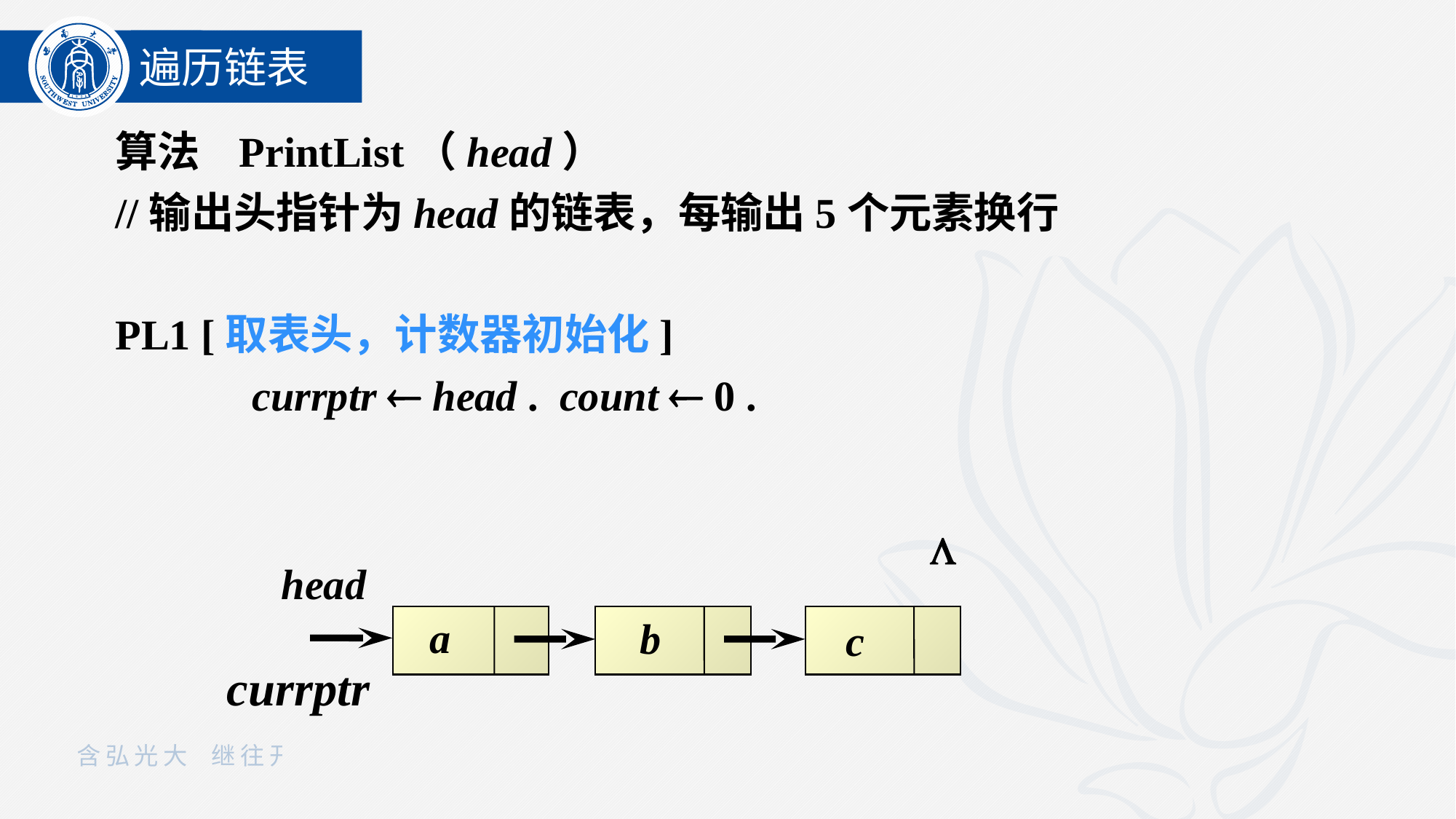

遍历链表

算法   PrintList（head）
//输出头指针为head的链表，每输出5个元素换行

PL1 [取表头，计数器初始化]
  		currptr ← head .  count ← 0 .
Λ
head

a
b
c

currptr